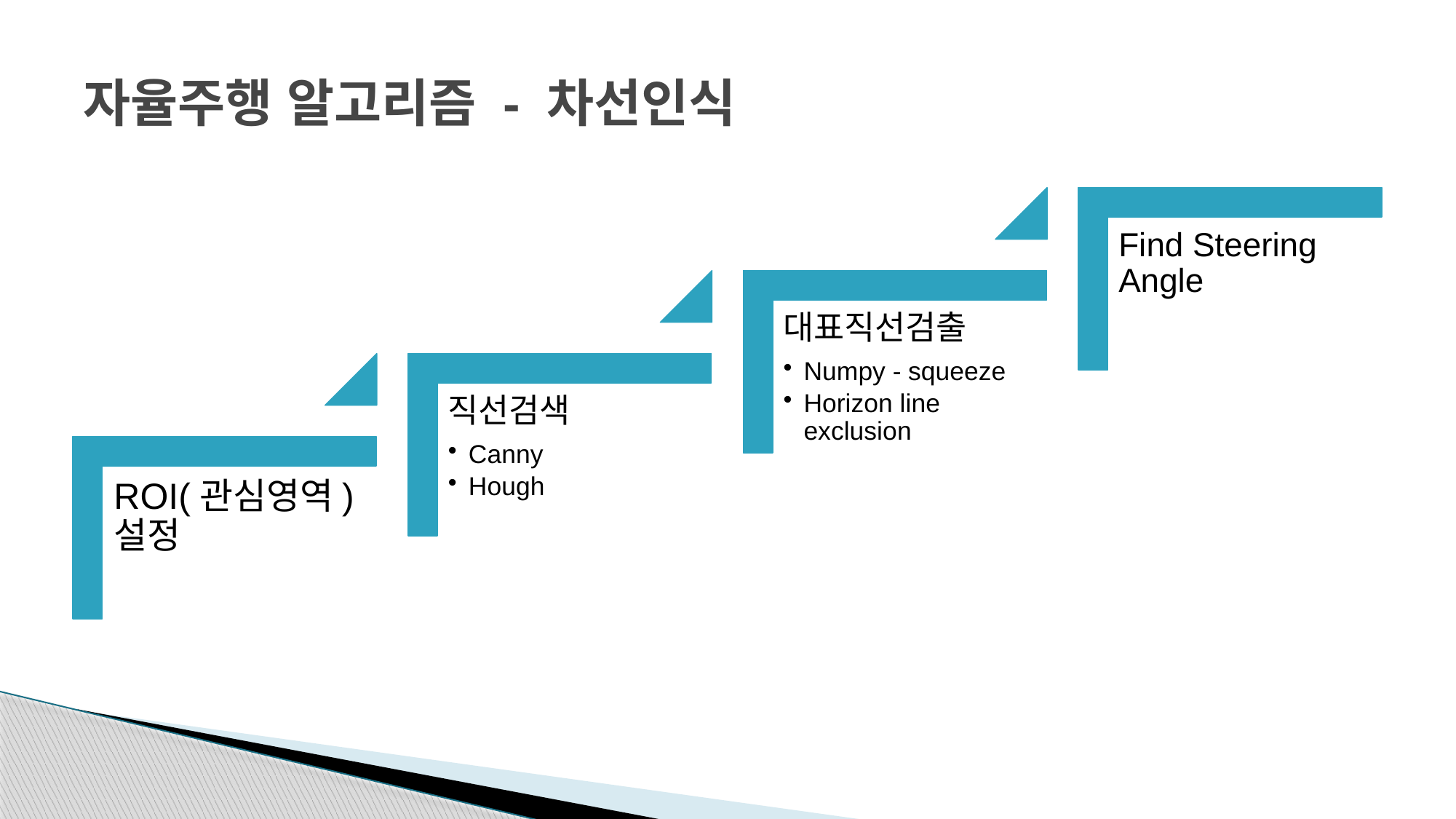

# 자율주행 알고리즘 - 차선인식
ROI(관심영역)설정
직선검색
Canny
Hough
대표직선검출
Numpy - squeeze
Horizon line exclusion
Find Steering Angle